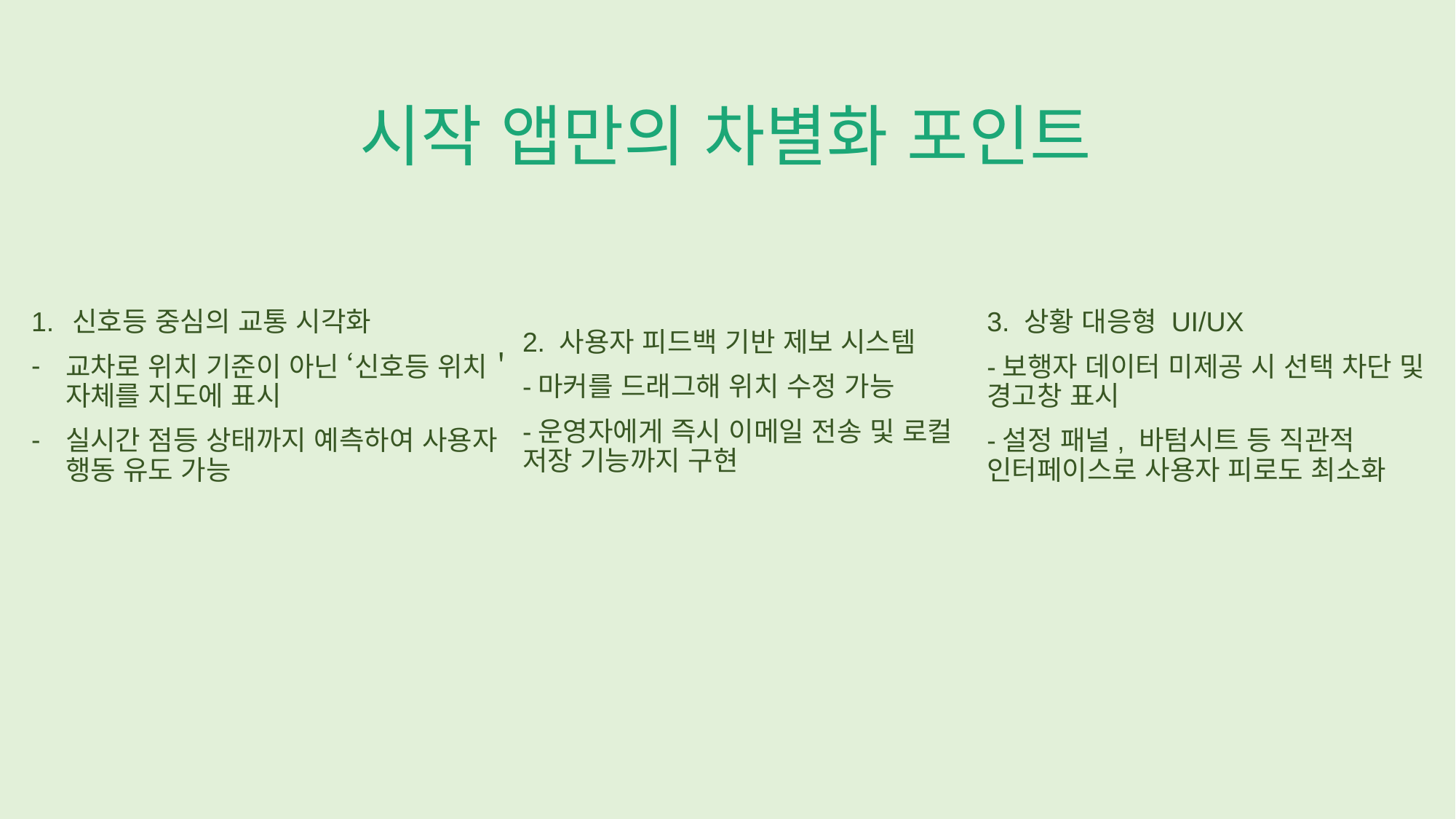

# 시작 앱만의 차별화 포인트
신호등 중심의 교통 시각화
교차로 위치 기준이 아닌 ‘신호등 위치＇자체를 지도에 표시
실시간 점등 상태까지 예측하여 사용자 행동 유도 가능
3. 상황 대응형 UI/UX
-보행자 데이터 미제공 시 선택 차단 및 경고창 표시
-설정 패널, 바텀시트 등 직관적 인터페이스로 사용자 피로도 최소화

2. 사용자 피드백 기반 제보 시스템
-마커를 드래그해 위치 수정 가능
-운영자에게 즉시 이메일 전송 및 로컬 저장 기능까지 구현